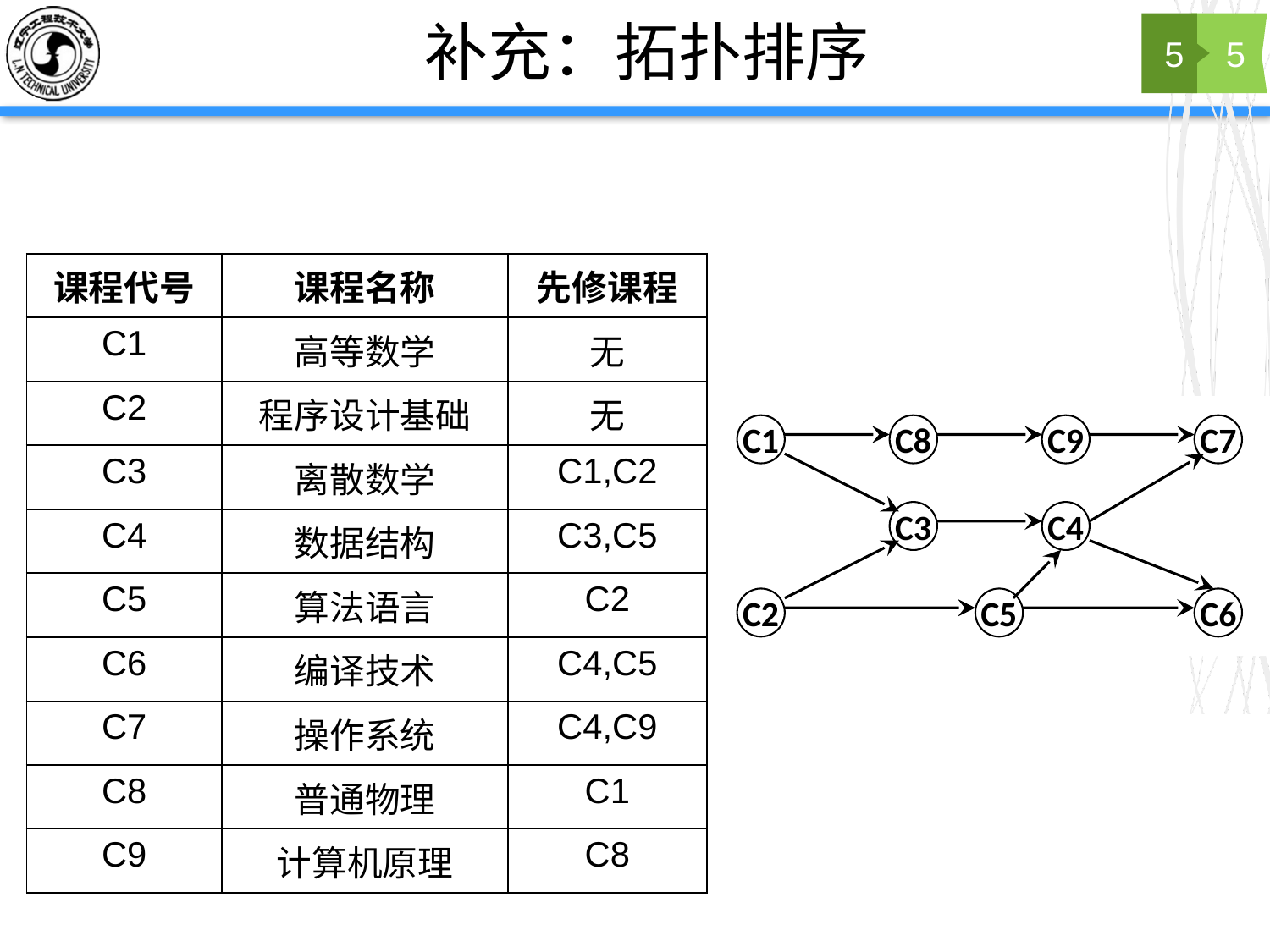

# 补充：拓扑排序
5
5
| 课程代号 | 课程名称 | 先修课程 |
| --- | --- | --- |
| C1 | 高等数学 | 无 |
| C2 | 程序设计基础 | 无 |
| C3 | 离散数学 | C1,C2 |
| C4 | 数据结构 | C3,C5 |
| C5 | 算法语言 | C2 |
| C6 | 编译技术 | C4,C5 |
| C7 | 操作系统 | C4,C9 |
| C8 | 普通物理 | C1 |
| C9 | 计算机原理 | C8 |

C1
C8
C9
C7

C3
C4

C2
C5
C6